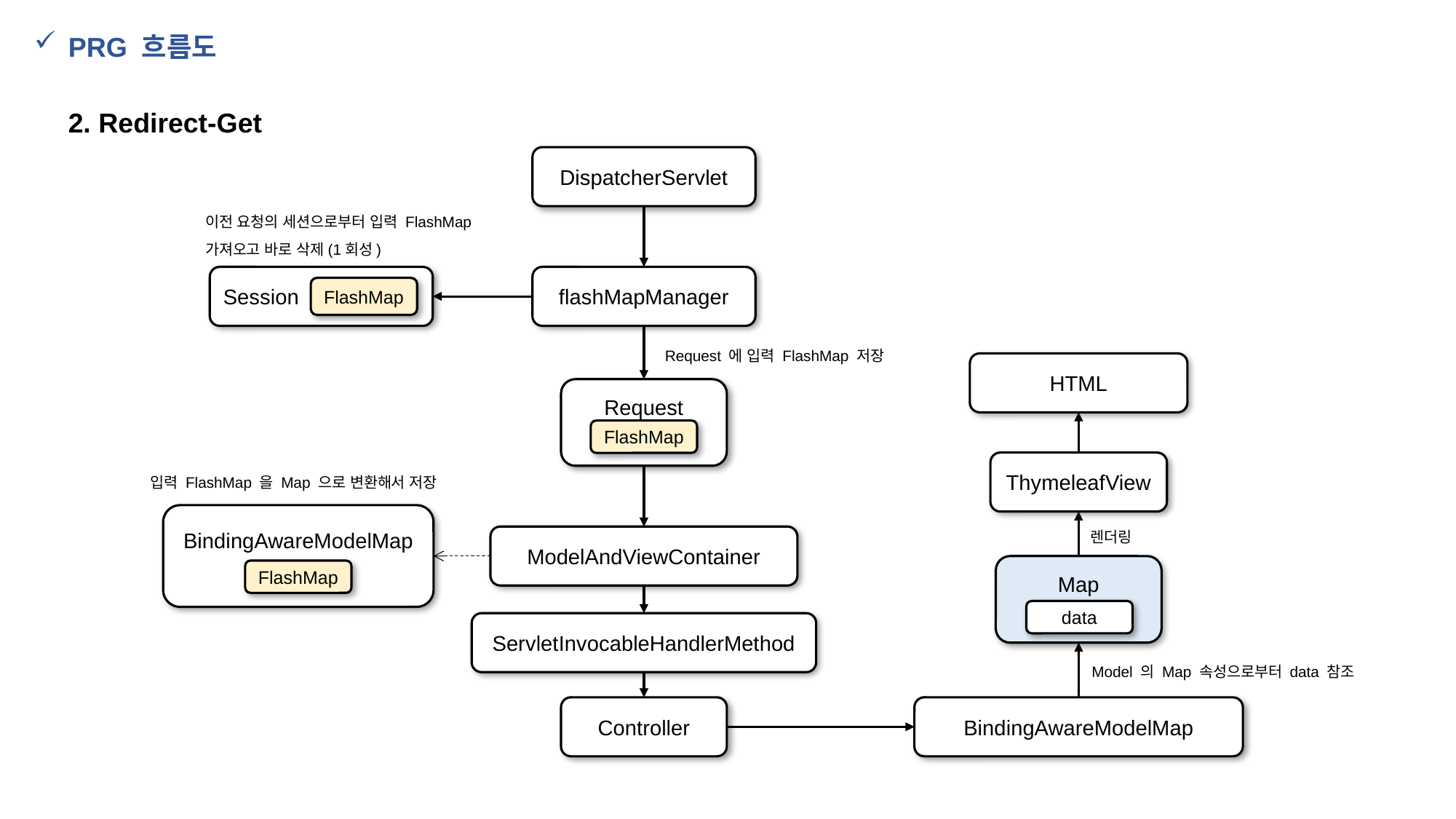

PRG 흐름도
2. Redirect-Get
DispatcherServlet
이전 요청의 세션으로부터 입력 FlashMap 가져오고 바로 삭제(1회성)
Session
flashMapManager
FlashMap
Request 에 입력 FlashMap 저장
HTML
Request

FlashMap
ThymeleafView
입력 FlashMap 을 Map 으로 변환해서 저장
BindingAwareModelMap

렌더링
ModelAndViewContainer
Map

FlashMap
data
ServletInvocableHandlerMethod
Model 의 Map 속성으로부터 data 참조
Controller
BindingAwareModelMap